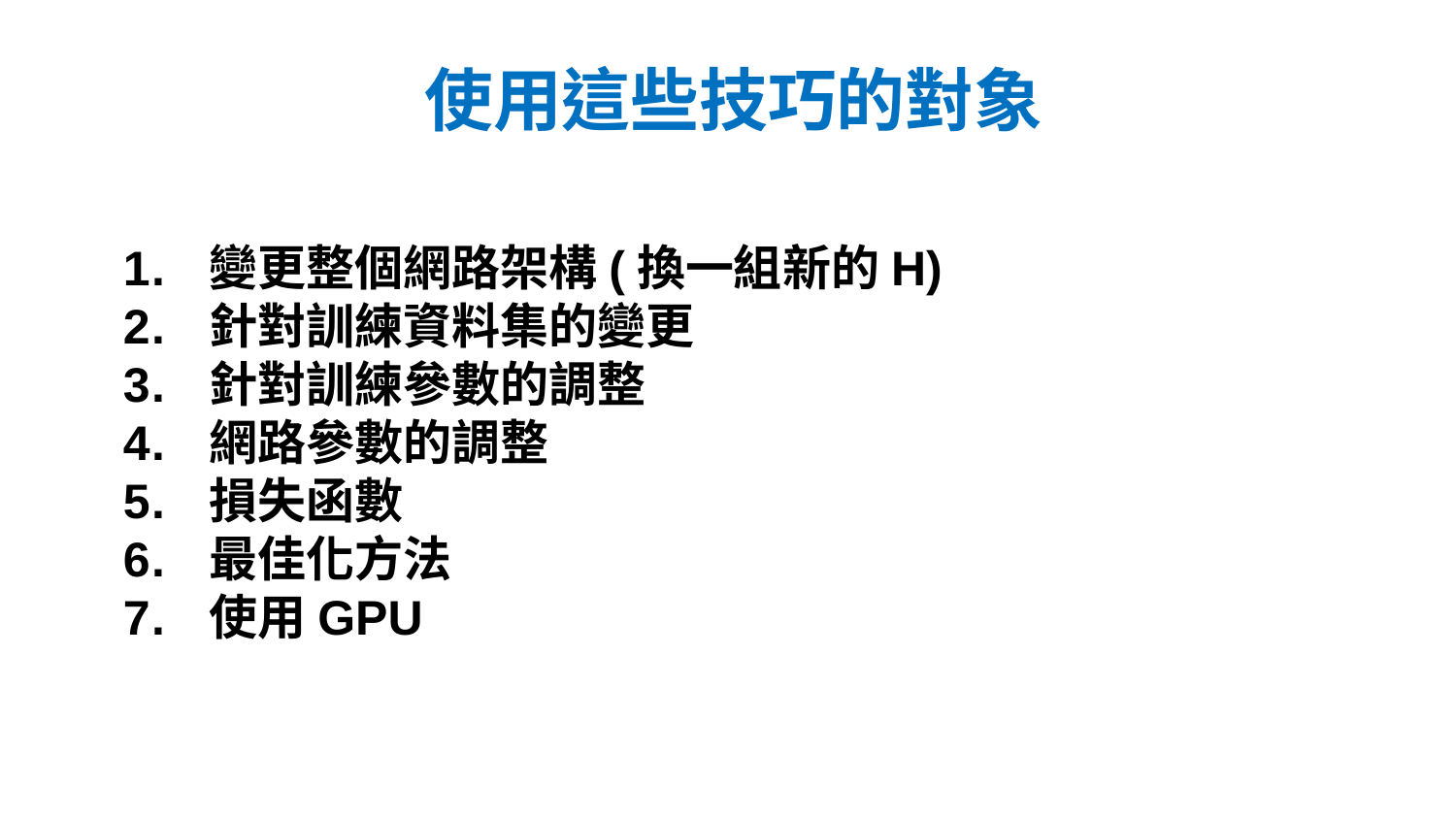

# 使用這些技巧的對象
變更整個網路架構(換一組新的H)
針對訓練資料集的變更
針對訓練參數的調整
網路參數的調整
損失函數
最佳化方法
使用GPU